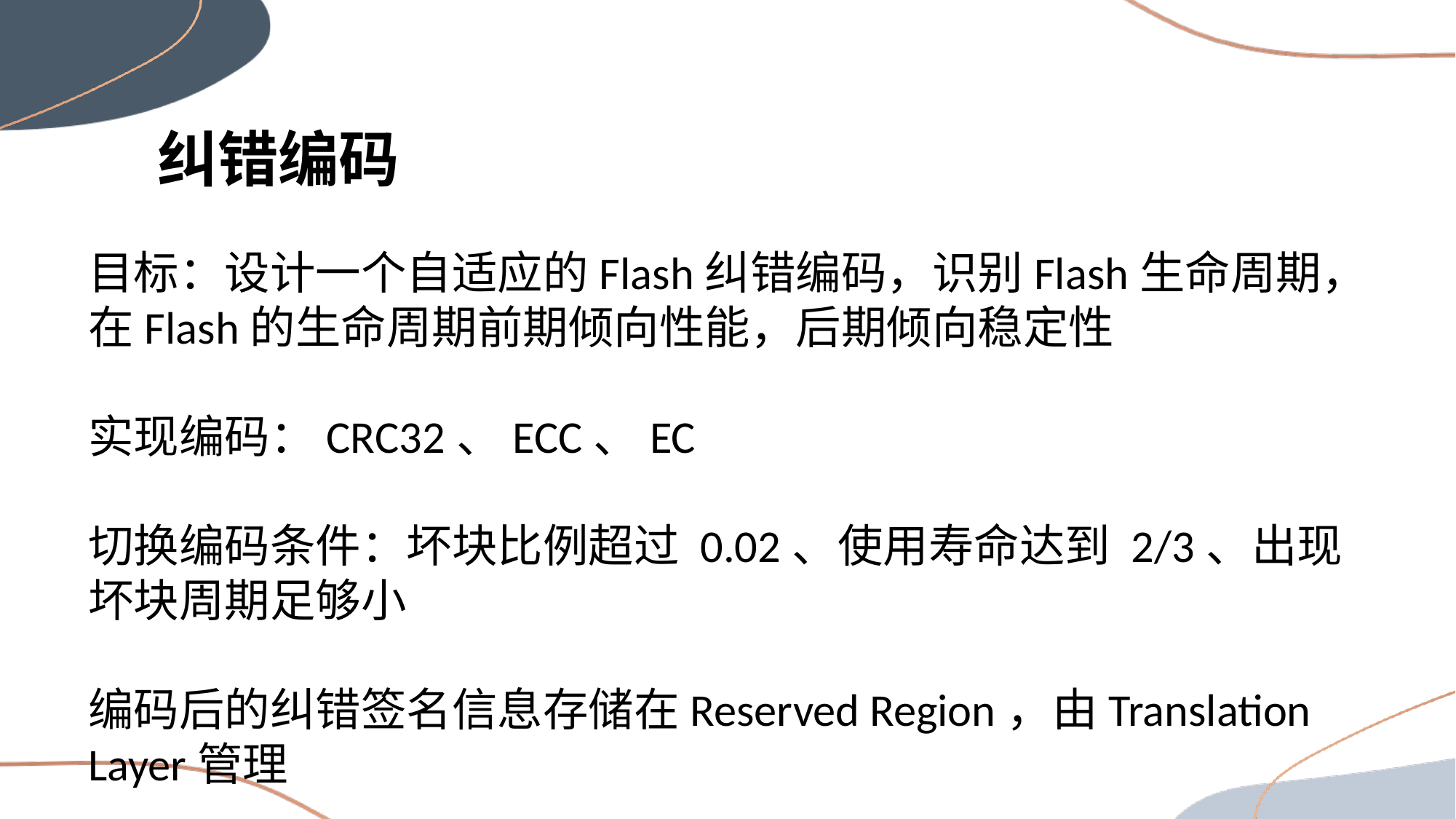

纠错编码
目标：设计一个自适应的Flash纠错编码，识别Flash生命周期，在Flash的生命周期前期倾向性能，后期倾向稳定性

实现编码：CRC32、ECC、EC

切换编码条件：坏块比例超过 0.02、使用寿命达到 2/3、出现坏块周期足够小

编码后的纠错签名信息存储在Reserved Region，由Translation Layer管理